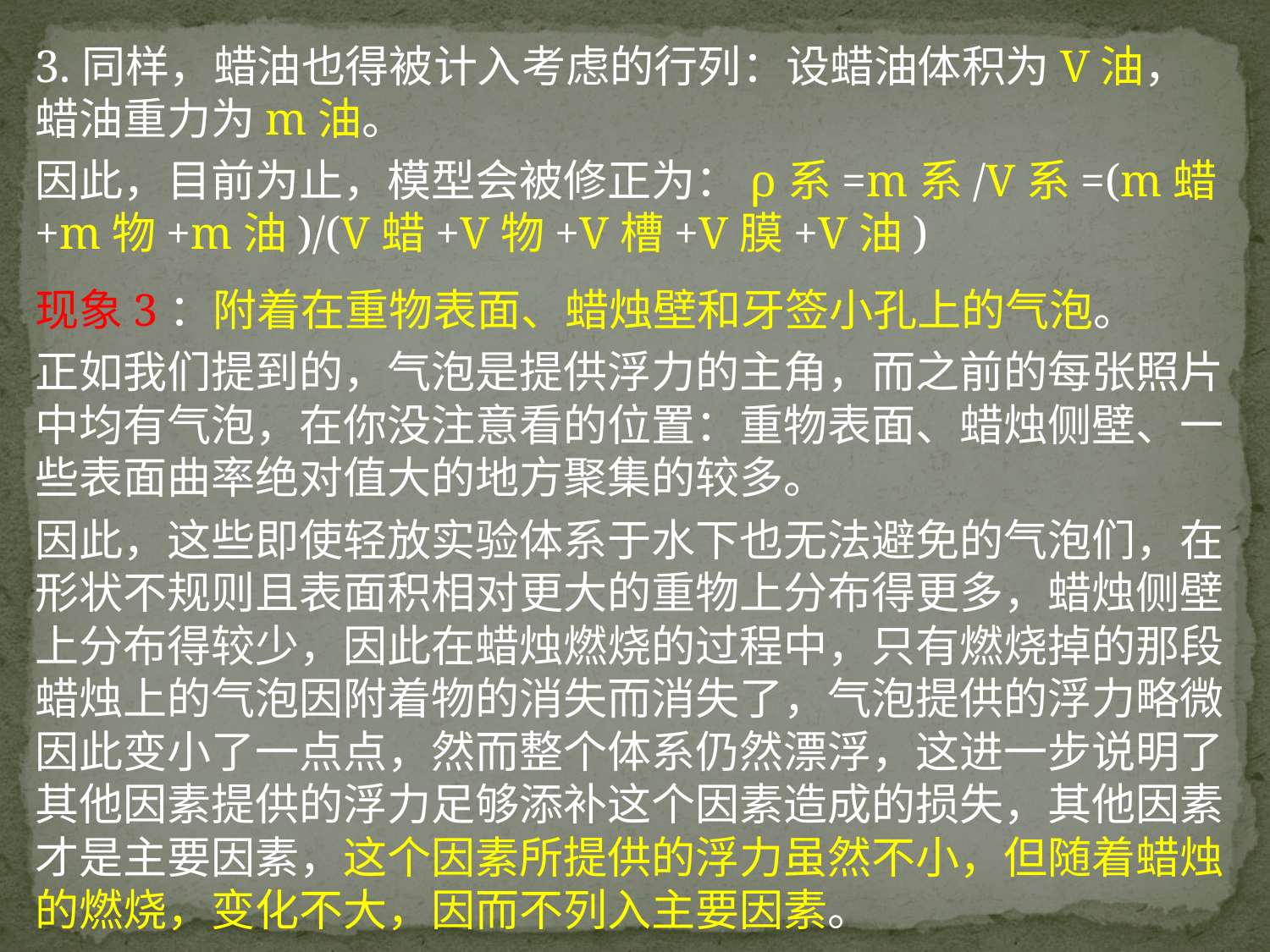

3.同样，蜡油也得被计入考虑的行列：设蜡油体积为V油，蜡油重力为m油。
因此，目前为止，模型会被修正为：ρ系=m系/V系=(m蜡+m物+m油)/(V蜡+V物+V槽+V膜+V油)
现象3：附着在重物表面、蜡烛壁和牙签小孔上的气泡。
正如我们提到的，气泡是提供浮力的主角，而之前的每张照片中均有气泡，在你没注意看的位置：重物表面、蜡烛侧壁、一些表面曲率绝对值大的地方聚集的较多。
因此，这些即使轻放实验体系于水下也无法避免的气泡们，在形状不规则且表面积相对更大的重物上分布得更多，蜡烛侧壁上分布得较少，因此在蜡烛燃烧的过程中，只有燃烧掉的那段蜡烛上的气泡因附着物的消失而消失了，气泡提供的浮力略微因此变小了一点点，然而整个体系仍然漂浮，这进一步说明了其他因素提供的浮力足够添补这个因素造成的损失，其他因素才是主要因素，这个因素所提供的浮力虽然不小，但随着蜡烛的燃烧，变化不大，因而不列入主要因素。